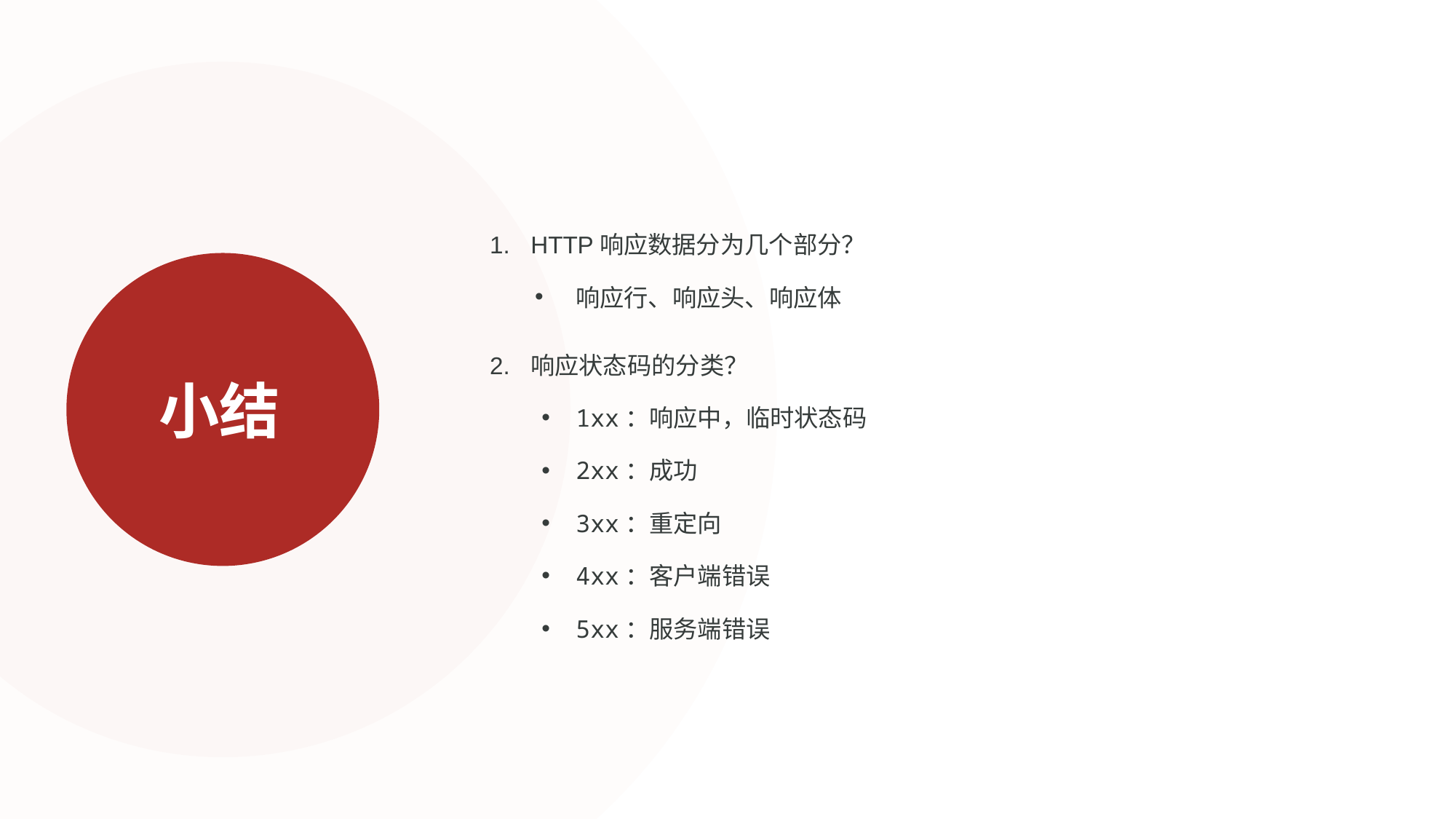

HTTP响应数据分为几个部分？
响应行、响应头、响应体
响应状态码的分类？
1xx：响应中，临时状态码
2xx：成功
3xx：重定向
4xx：客户端错误
5xx：服务端错误